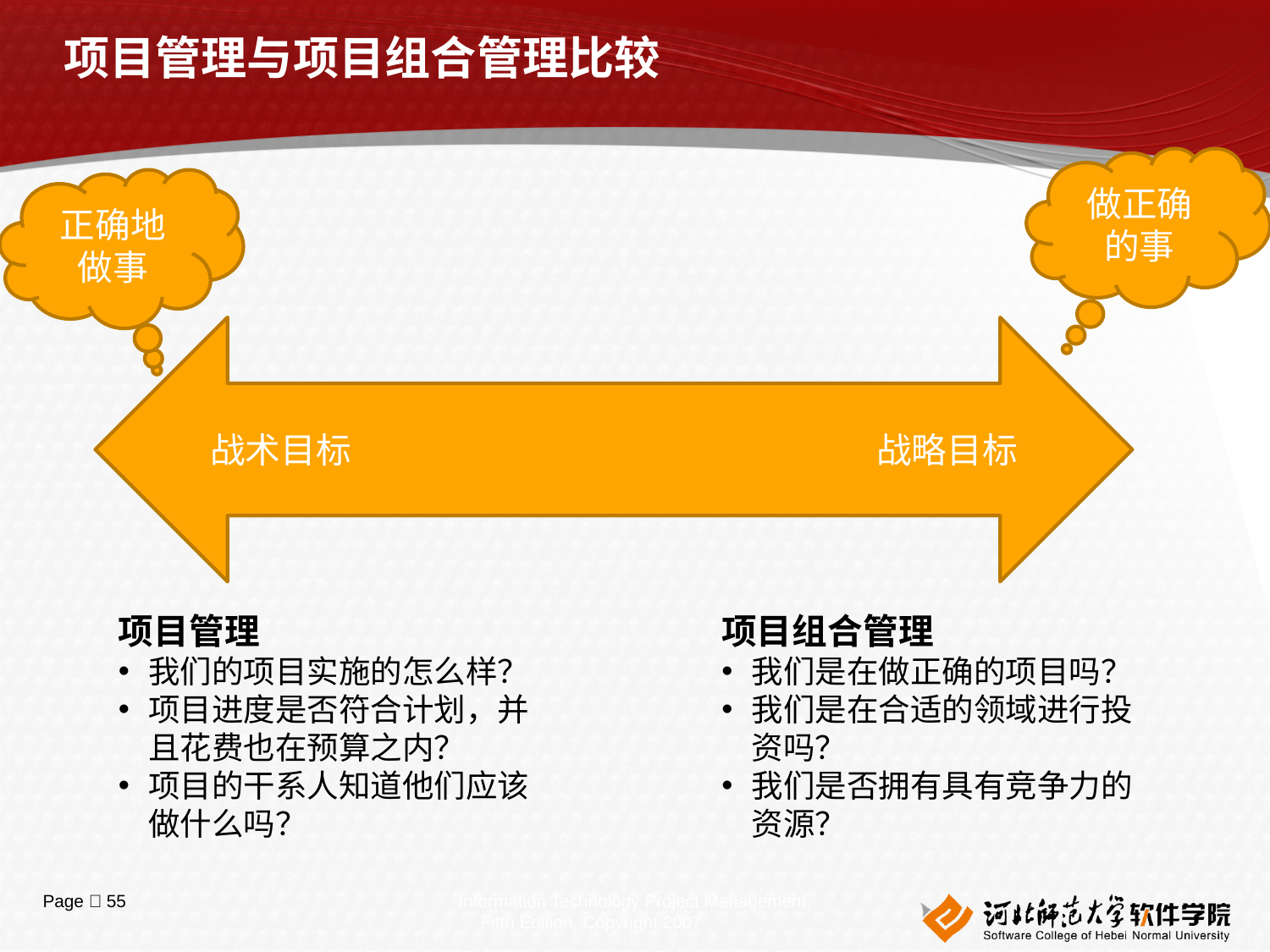

# 项目管理与项目组合管理比较
做正确的事
正确地做事
战术目标				    战略目标
项目管理
我们的项目实施的怎么样？
项目进度是否符合计划，并且花费也在预算之内？
项目的干系人知道他们应该做什么吗？
项目组合管理
我们是在做正确的项目吗？
我们是在合适的领域进行投资吗？
我们是否拥有具有竞争力的资源？
Information Technology Project Management, Fifth Edition, Copyright 2007